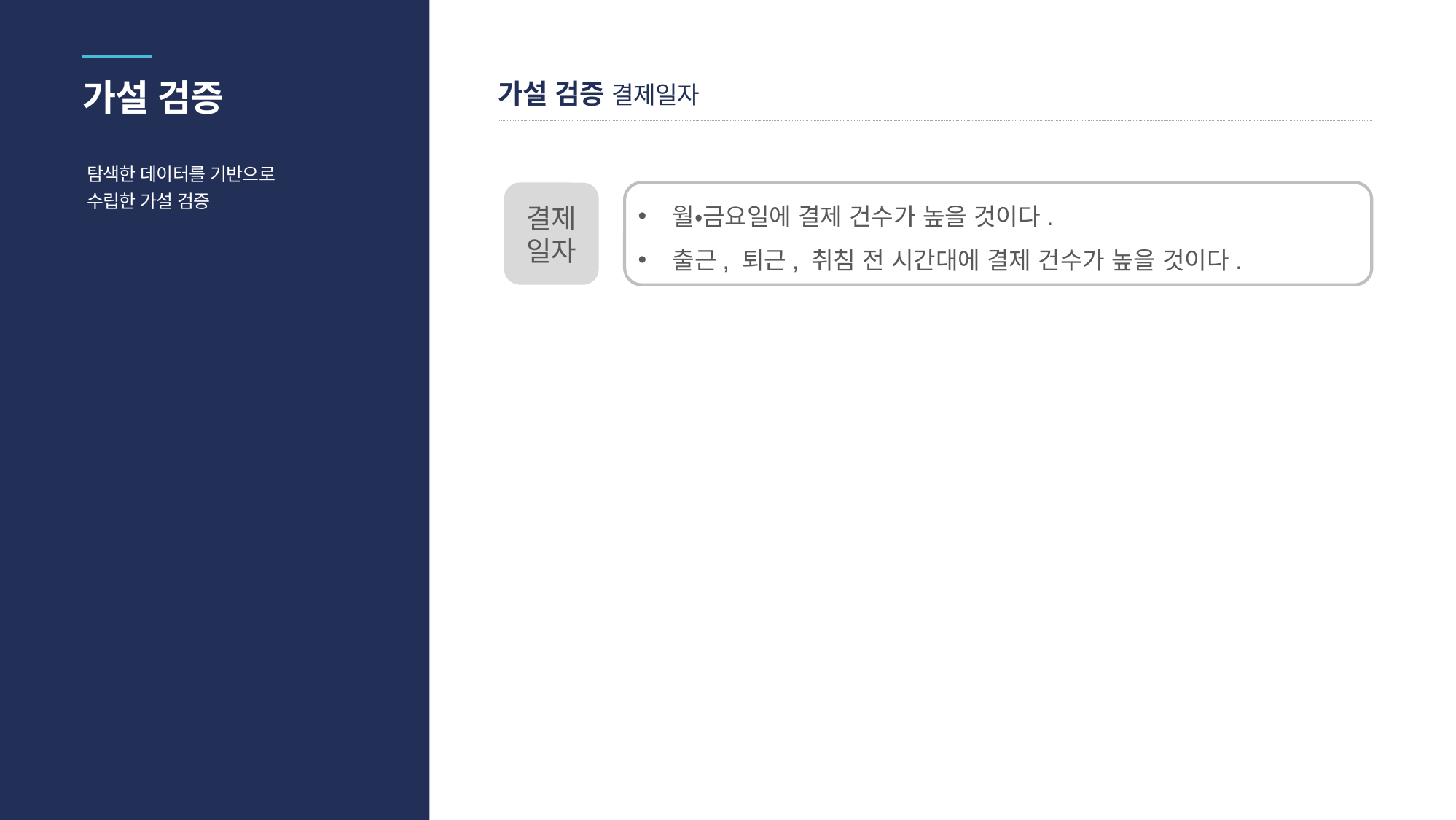

가설 검증
가설 검증 결제일자
탐색한 데이터를 기반으로
수립한 가설 검증
결제
일자
월•금요일에 결제 건수가 높을 것이다.
출근, 퇴근, 취침 전 시간대에 결제 건수가 높을 것이다.